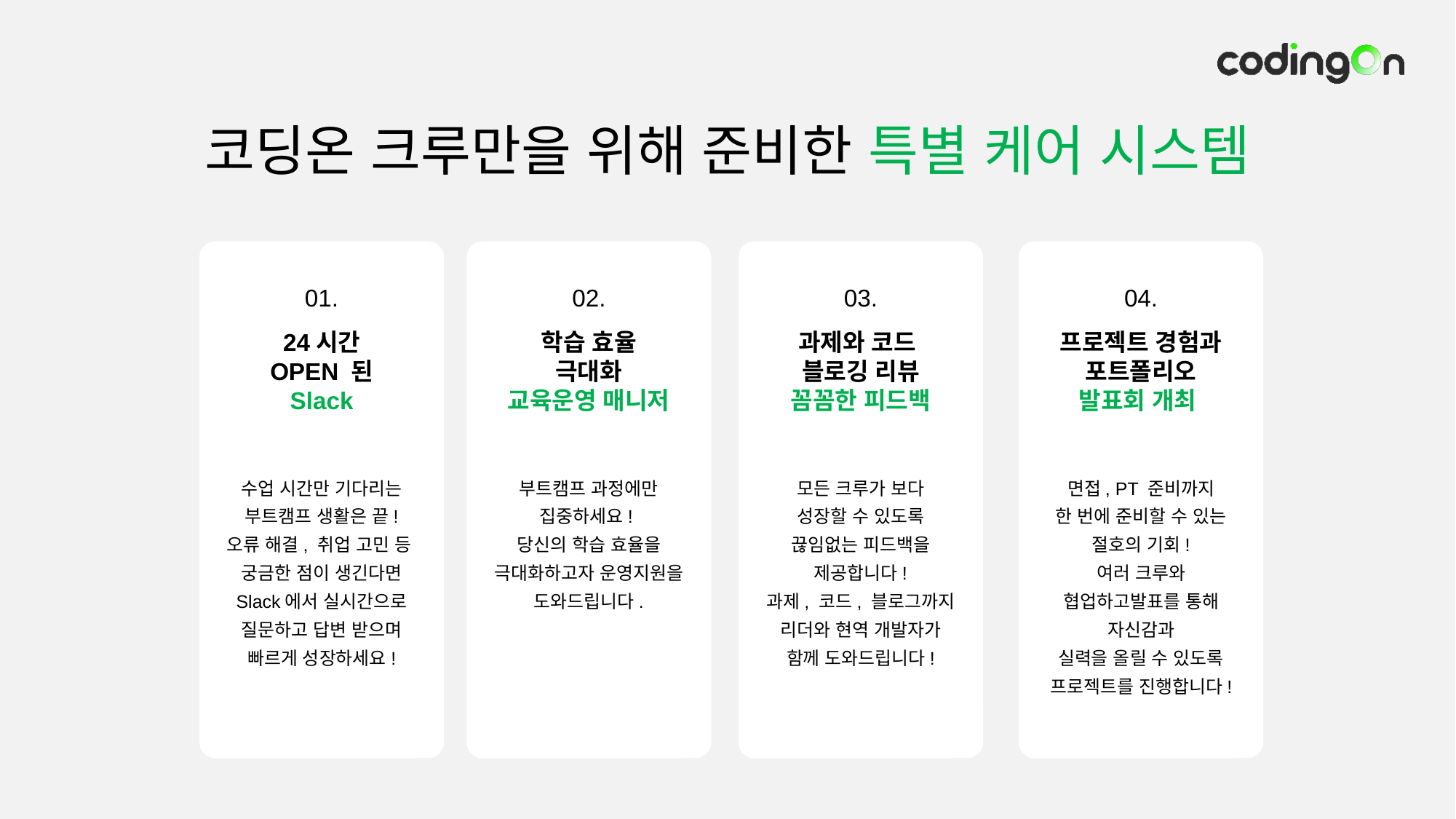

# 코딩온 크루만을 위해 준비한 특별 케어 시스템

01.
24시간
OPEN 된
Slack
02.
학습 효율
극대화
교육운영 매니저
03.
과제와 코드
블로깅 리뷰
꼼꼼한 피드백
04.
프로젝트 경험과
포트폴리오
발표회 개최
수업 시간만 기다리는
부트캠프 생활은 끝!
오류 해결, 취업 고민 등
궁금한 점이 생긴다면 Slack에서 실시간으로
질문하고 답변 받으며
빠르게 성장하세요!

부트캠프 과정에만
집중하세요!
당신의 학습 효율을
극대화하고자 운영지원을 도와드립니다.
모든 크루가 보다
성장할 수 있도록
끊임없는 피드백을
제공합니다!
과제, 코드, 블로그까지
리더와 현역 개발자가 함께 도와드립니다!
면접, PT 준비까지
한 번에 준비할 수 있는
절호의 기회!
여러 크루와 협업하고발표를 통해 자신감과
실력을 올릴 수 있도록
프로젝트를 진행합니다!